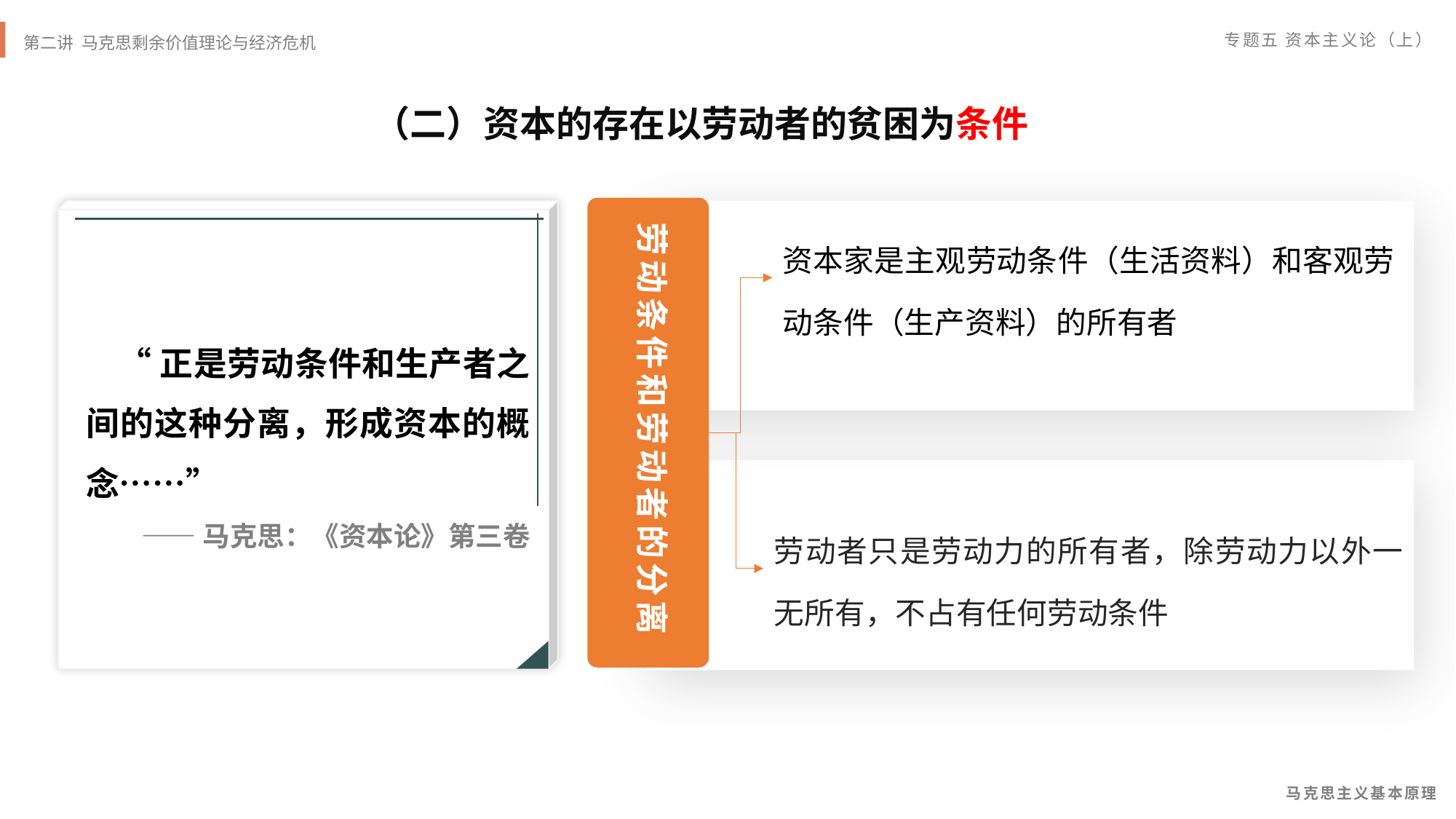

（二）资本的存在以劳动者的贫困为条件

资本家是主观劳动条件（生活资料）和客观劳动条件（生产资料）的所有者
劳动条件和劳动者的分离
    “正是劳动条件和生产者之间的这种分离，形成资本的概念……”
——马克思：《资本论》第三卷

劳动者只是劳动力的所有者，除劳动力以外一无所有，不占有任何劳动条件